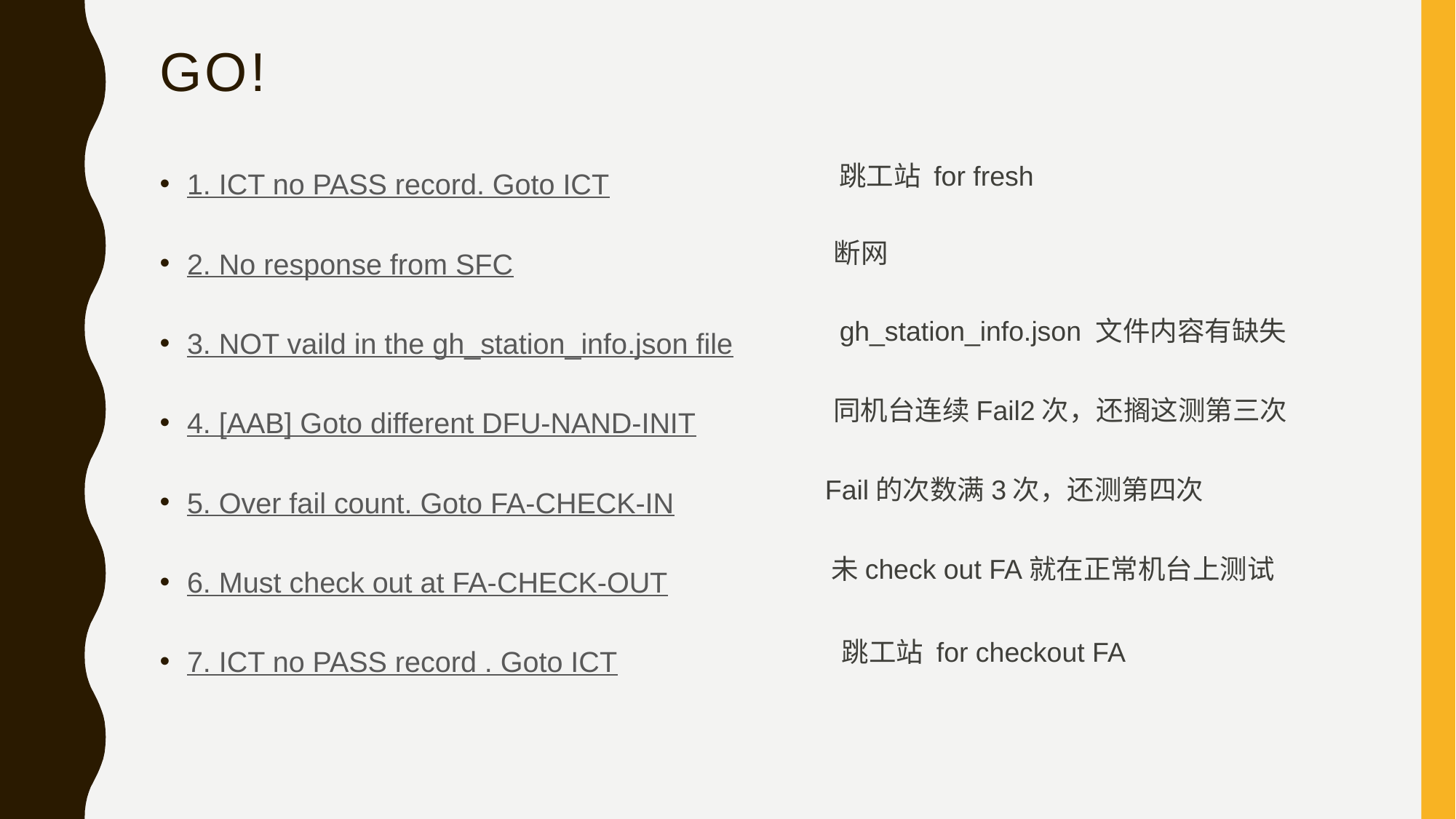

# GO!
1. ICT no PASS record. Goto ICT
2. No response from SFC
3. NOT vaild in the gh_station_info.json file
4. [AAB] Goto different DFU-NAND-INIT
5. Over fail count. Goto FA-CHECK-IN
6. Must check out at FA-CHECK-OUT
7. ICT no PASS record . Goto ICT
跳工站 for fresh
断网
gh_station_info.json 文件内容有缺失
同机台连续Fail2次，还搁这测第三次
Fail的次数满3次，还测第四次
未check out FA就在正常机台上测试
跳工站 for checkout FA